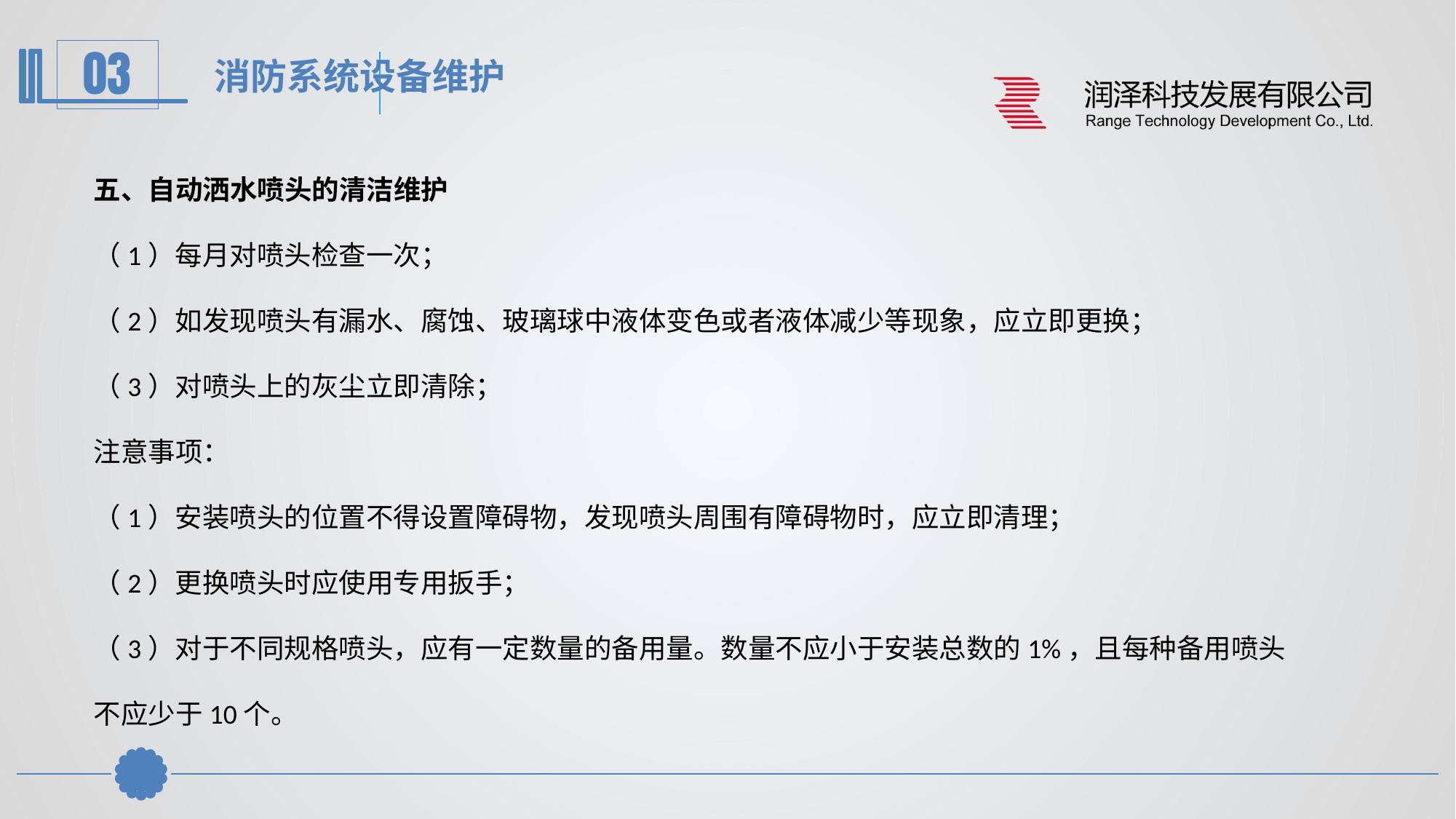

消防系统设备维护
五、自动洒水喷头的清洁维护
（1）每月对喷头检查一次；
（2）如发现喷头有漏水、腐蚀、玻璃球中液体变色或者液体减少等现象，应立即更换；
（3）对喷头上的灰尘立即清除；
注意事项：
（1）安装喷头的位置不得设置障碍物，发现喷头周围有障碍物时，应立即清理；
（2）更换喷头时应使用专用扳手；
（3）对于不同规格喷头，应有一定数量的备用量。数量不应小于安装总数的1%，且每种备用喷头不应少于10个。
40